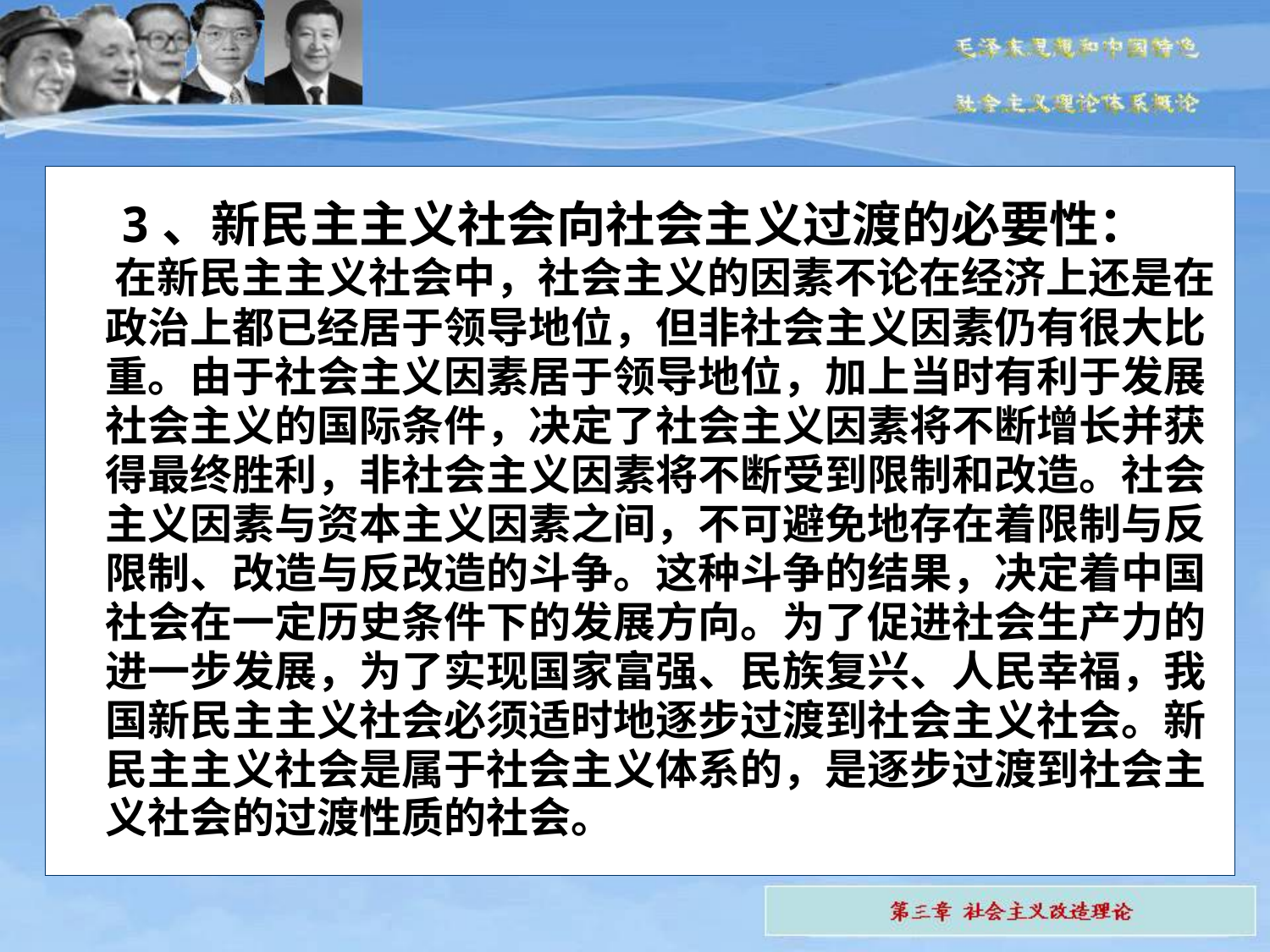

3、新民主主义社会向社会主义过渡的必要性：
    在新民主主义社会中，社会主义的因素不论在经济上还是在政治上都已经居于领导地位，但非社会主义因素仍有很大比重。由于社会主义因素居于领导地位，加上当时有利于发展社会主义的国际条件，决定了社会主义因素将不断增长并获得最终胜利，非社会主义因素将不断受到限制和改造。社会主义因素与资本主义因素之间，不可避免地存在着限制与反限制、改造与反改造的斗争。这种斗争的结果，决定着中国社会在一定历史条件下的发展方向。为了促进社会生产力的进一步发展，为了实现国家富强、民族复兴、人民幸福，我国新民主主义社会必须适时地逐步过渡到社会主义社会。新民主主义社会是属于社会主义体系的，是逐步过渡到社会主义社会的过渡性质的社会。